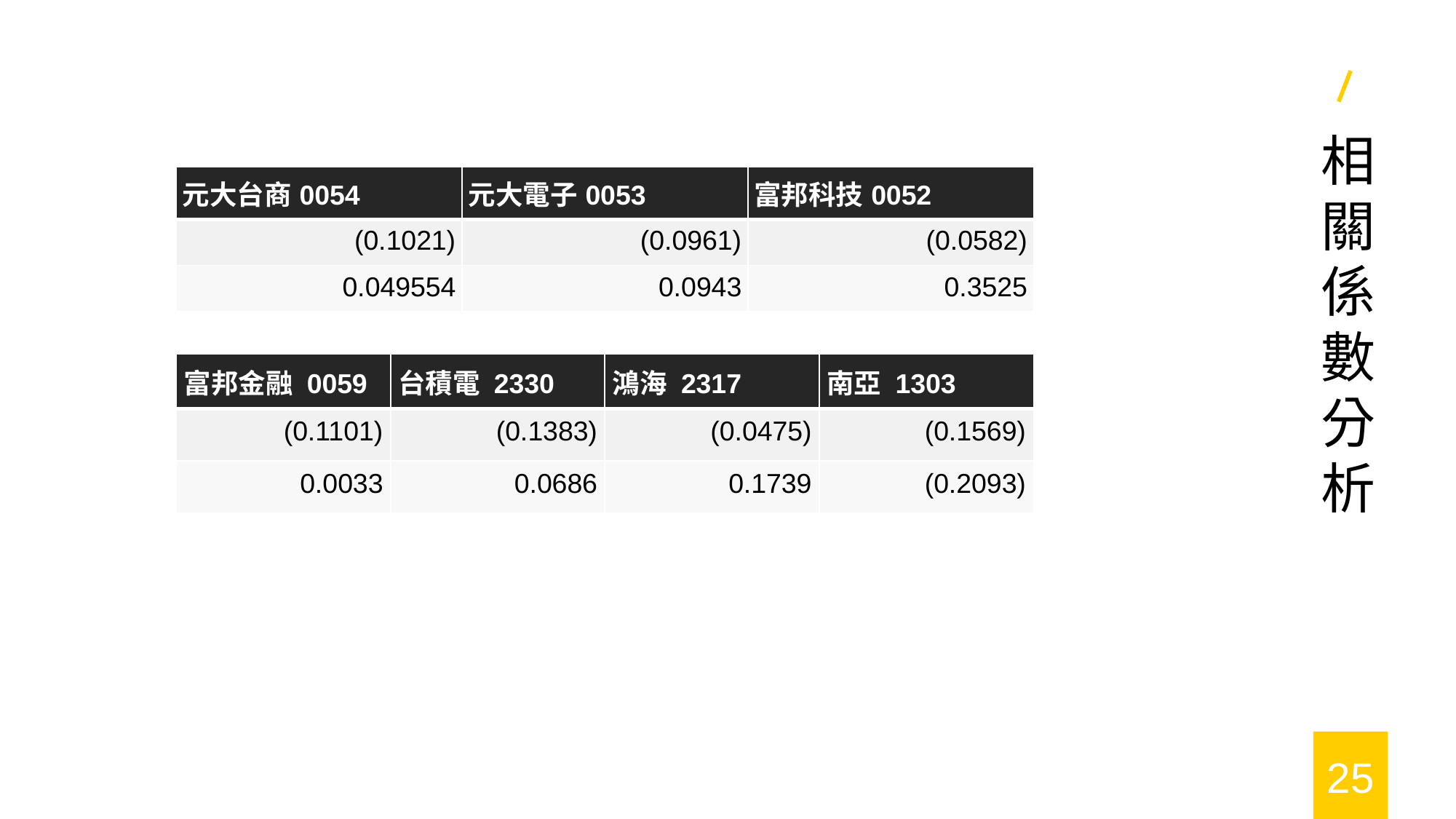

#

相關係數分析
| 元大台商0054 | 元大電子0053 | 富邦科技0052 |
| --- | --- | --- |
| (0.1021) | (0.0961) | (0.0582) |
| 0.049554 | 0.0943 | 0.3525 |

| 富邦金融 0059 | 台積電 2330 | 鴻海 2317 | 南亞 1303 |
| --- | --- | --- | --- |
| (0.1101) | (0.1383) | (0.0475) | (0.1569) |
| 0.0033 | 0.0686 | 0.1739 | (0.2093) |
25
2019/6/13